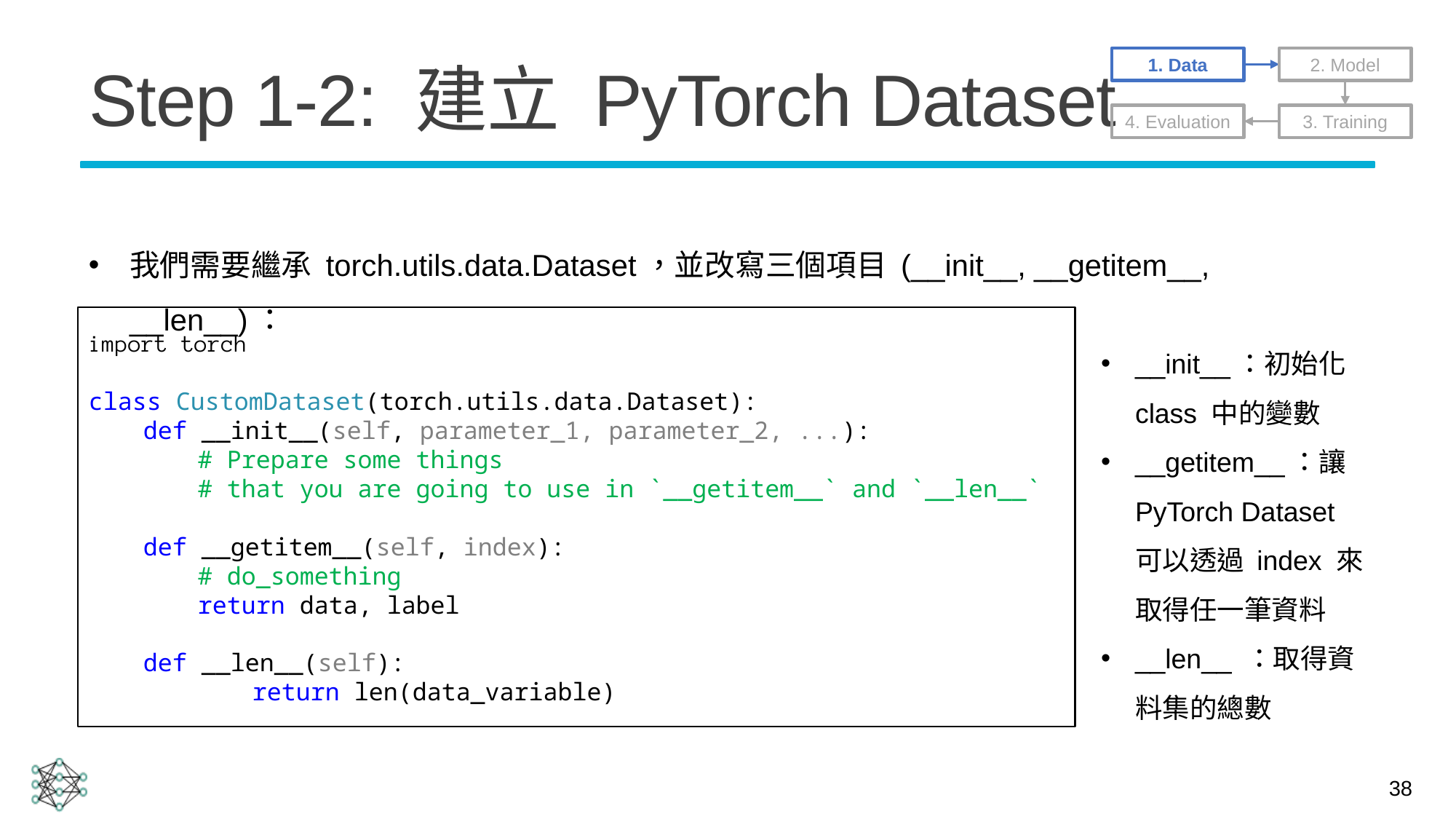

# Step 1-2: 建立 PyTorch Dataset
1. Data
2. Model
4. Evaluation
3. Training
我們需要繼承 torch.utils.data.Dataset，並改寫三個項目 (__init__, __getitem__, __len__)：
import torch

class CustomDataset(torch.utils.data.Dataset):
def __init__(self, parameter_1, parameter_2, ...):
# Prepare some things
# that you are going to use in `__getitem__` and `__len__`
def __getitem__(self, index):
# do_something
return data, label
def __len__(self):
	return len(data_variable)
__init__：初始化 class 中的變數
__getitem__：讓 PyTorch Dataset 可以透過 index 來取得任一筆資料
__len__ ：取得資料集的總數
38